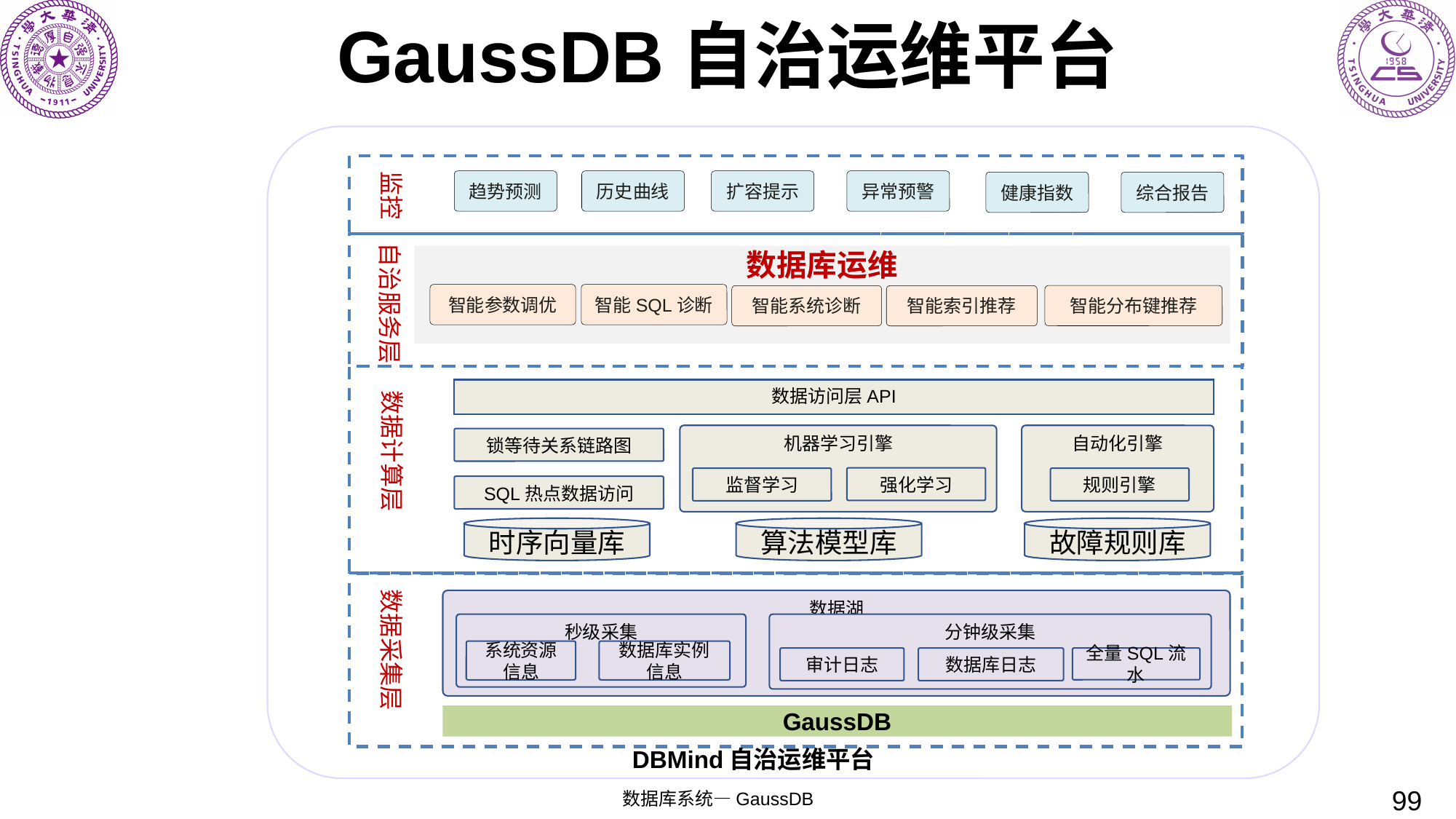

# GaussDB自治运维平台

监控
趋势预测
历史曲线
扩容提示
异常预警
健康指数
综合报告
自治服务层

数据库运维
智能参数调优
智能SQL诊断
智能分布键推荐
智能系统诊断
智能索引推荐

数据计算层
数据访问层API
机器学习引擎
自动化引擎
锁等待关系链路图
强化学习
监督学习
规则引擎
SQL热点数据访问
时序向量库
算法模型库
故障规则库

数据采集层
数据湖
秒级采集
分钟级采集
系统资源信息
数据库实例信息
数据库日志
全量SQL流水
审计日志
GaussDB
DBMind自治运维平台
99
数据库系统—GaussDB